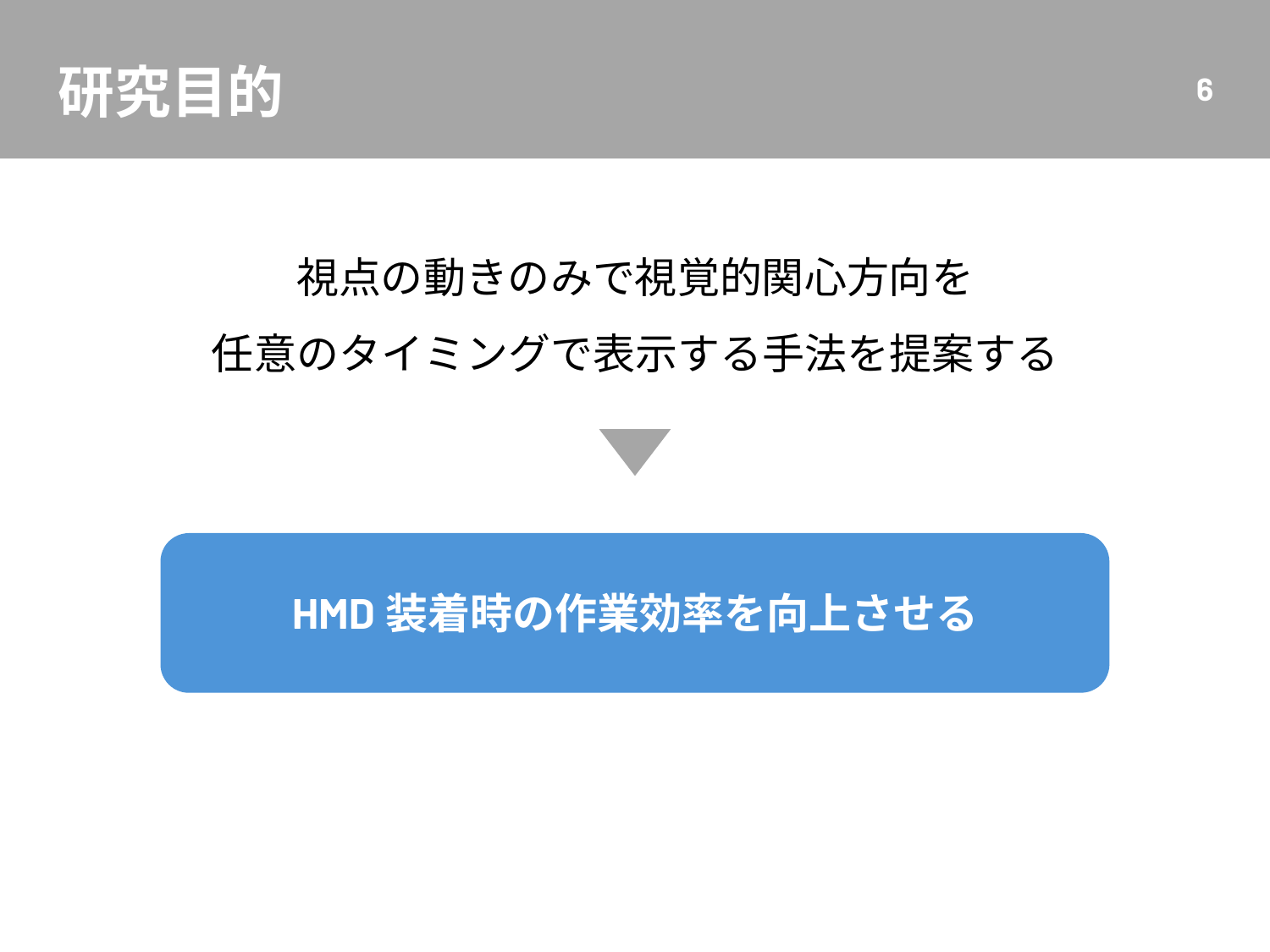

# 研究目的
6
視点の動きのみで視覚的関心方向を
任意のタイミングで表示する手法を提案する

HMD装着時の作業効率を向上させる